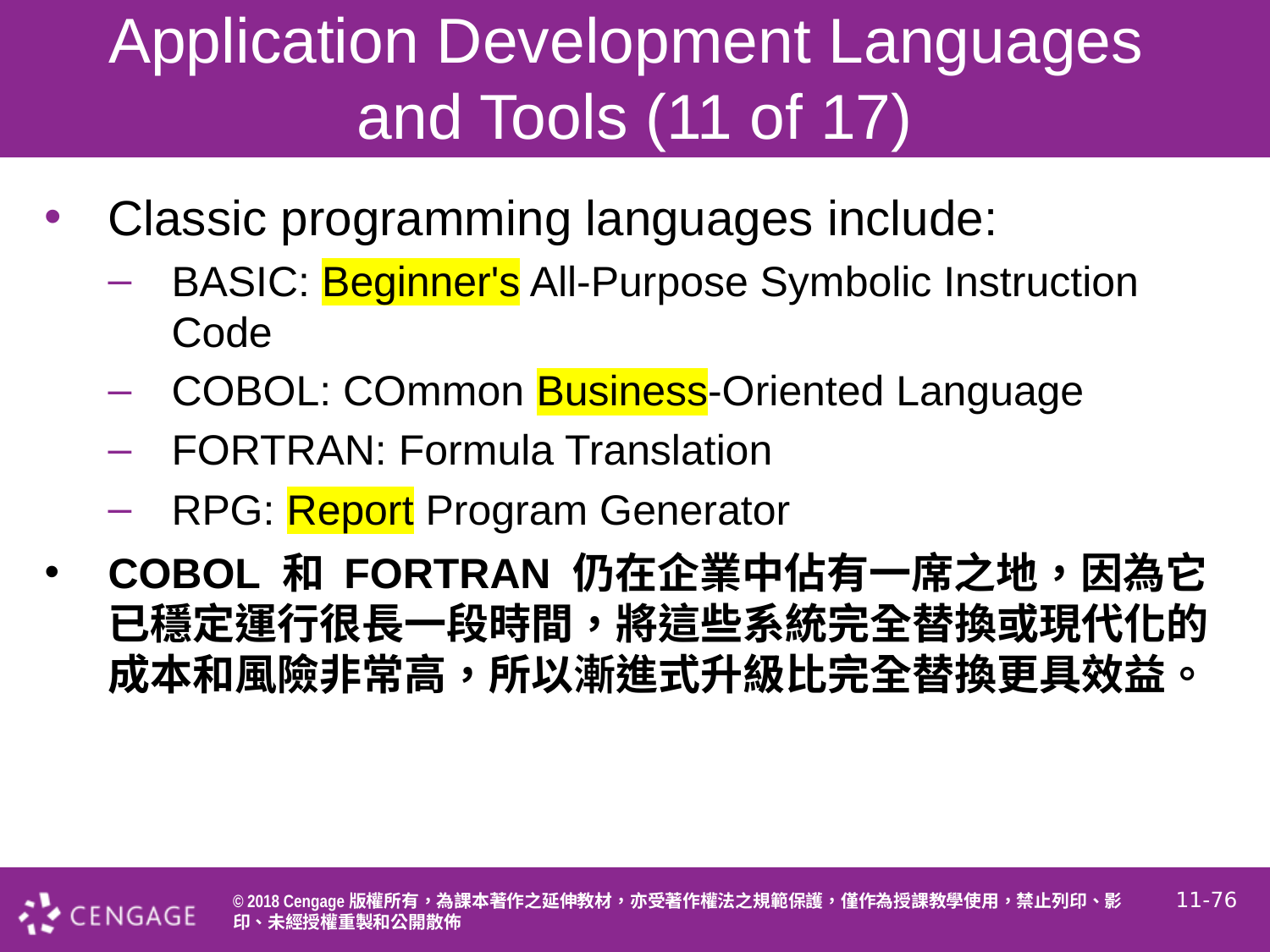

# Application Development Languages and Tools (11 of 17)
Classic programming languages include:
BASIC: Beginner's All-Purpose Symbolic Instruction Code
COBOL: COmmon Business-Oriented Language
FORTRAN: Formula Translation
RPG: Report Program Generator
COBOL 和 FORTRAN 仍在企業中佔有一席之地，因為它已穩定運行很長一段時間，將這些系統完全替換或現代化的成本和風險非常高，所以漸進式升級比完全替換更具效益。